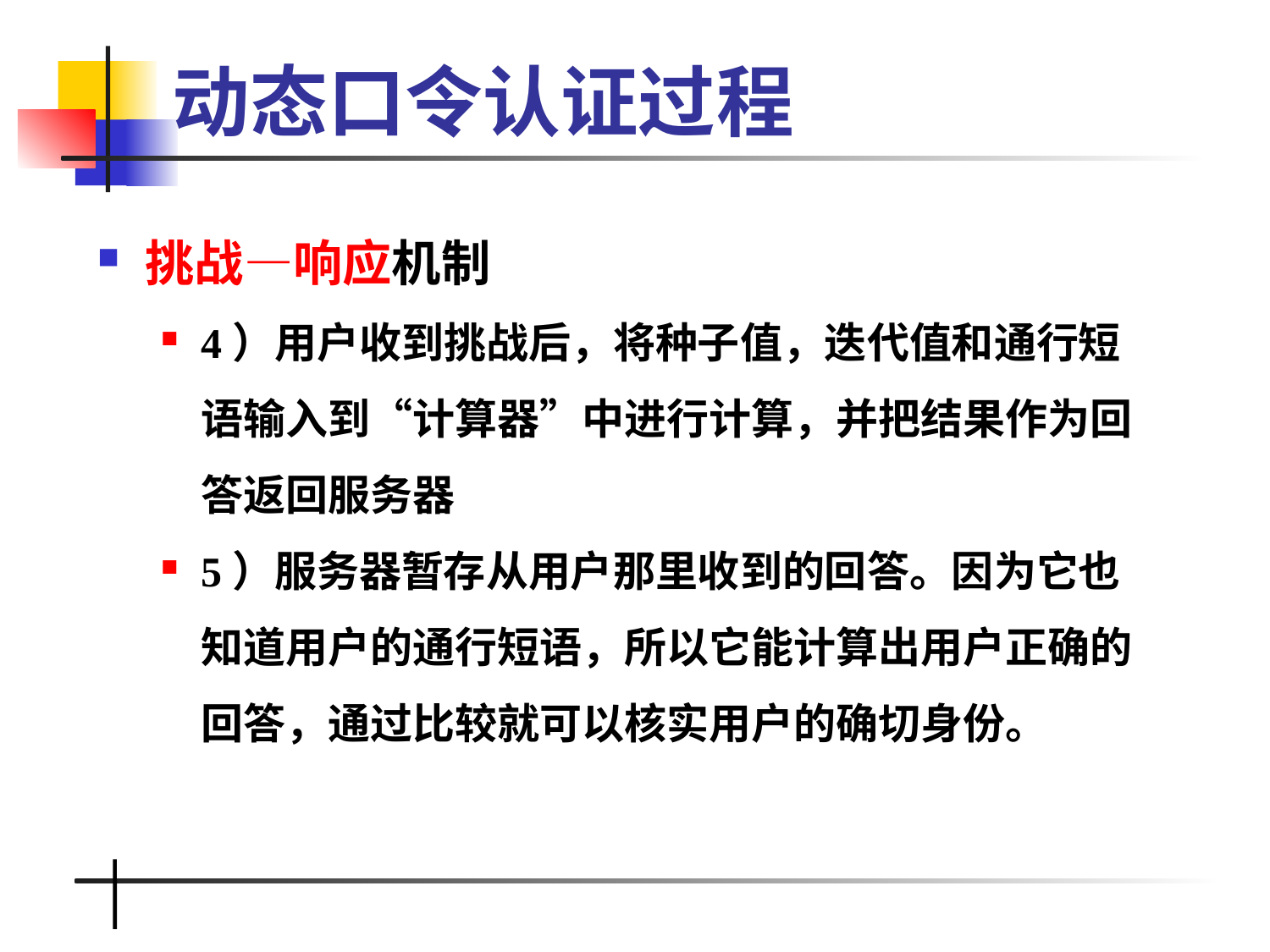

# 动态口令认证过程
挑战—响应机制
4）用户收到挑战后，将种子值，迭代值和通行短语输入到“计算器”中进行计算，并把结果作为回答返回服务器
5）服务器暂存从用户那里收到的回答。因为它也知道用户的通行短语，所以它能计算出用户正确的回答，通过比较就可以核实用户的确切身份。